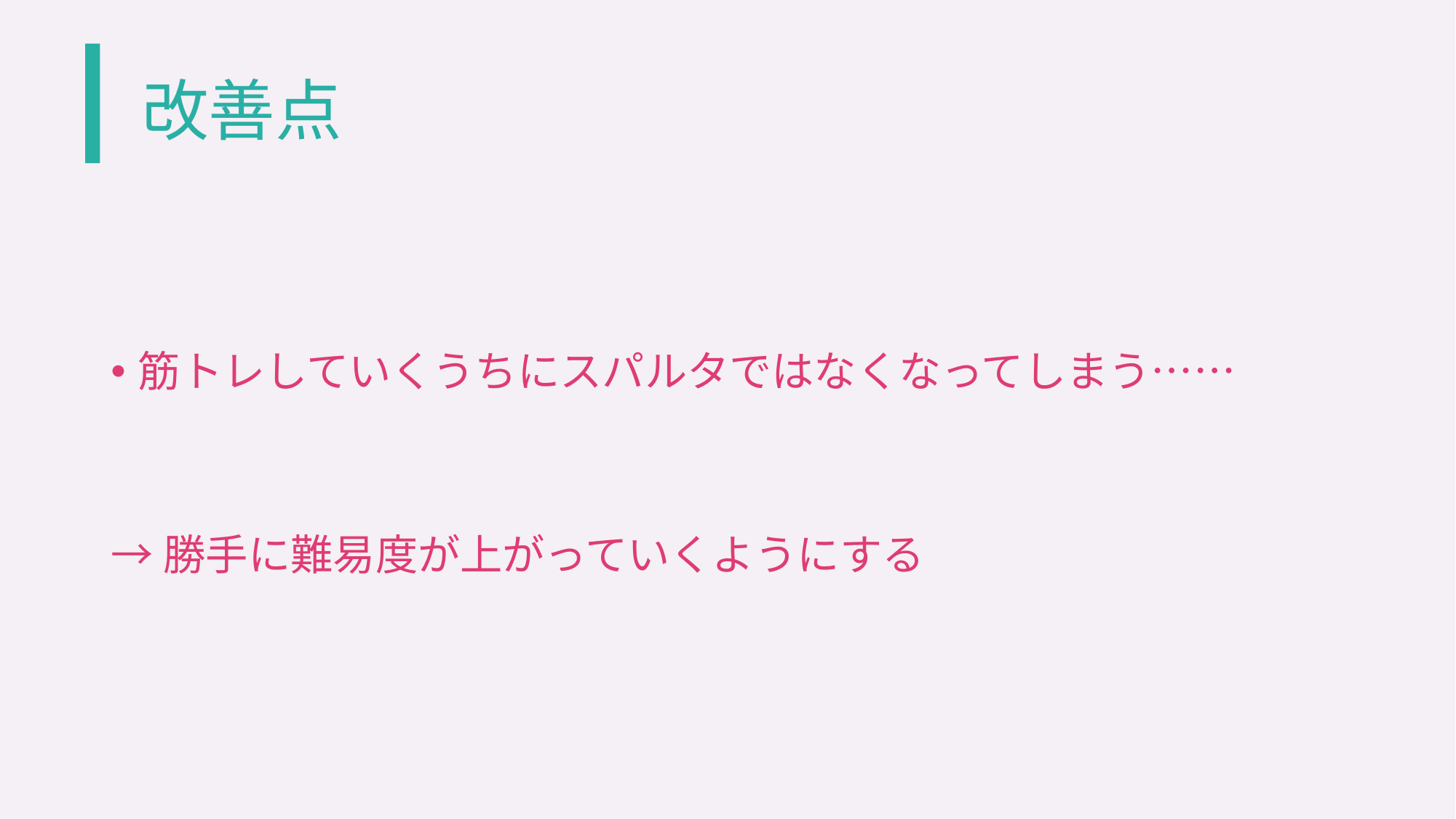

# 改善点

筋トレしていくうちにスパルタではなくなってしまう……

→勝手に難易度が上がっていくようにする